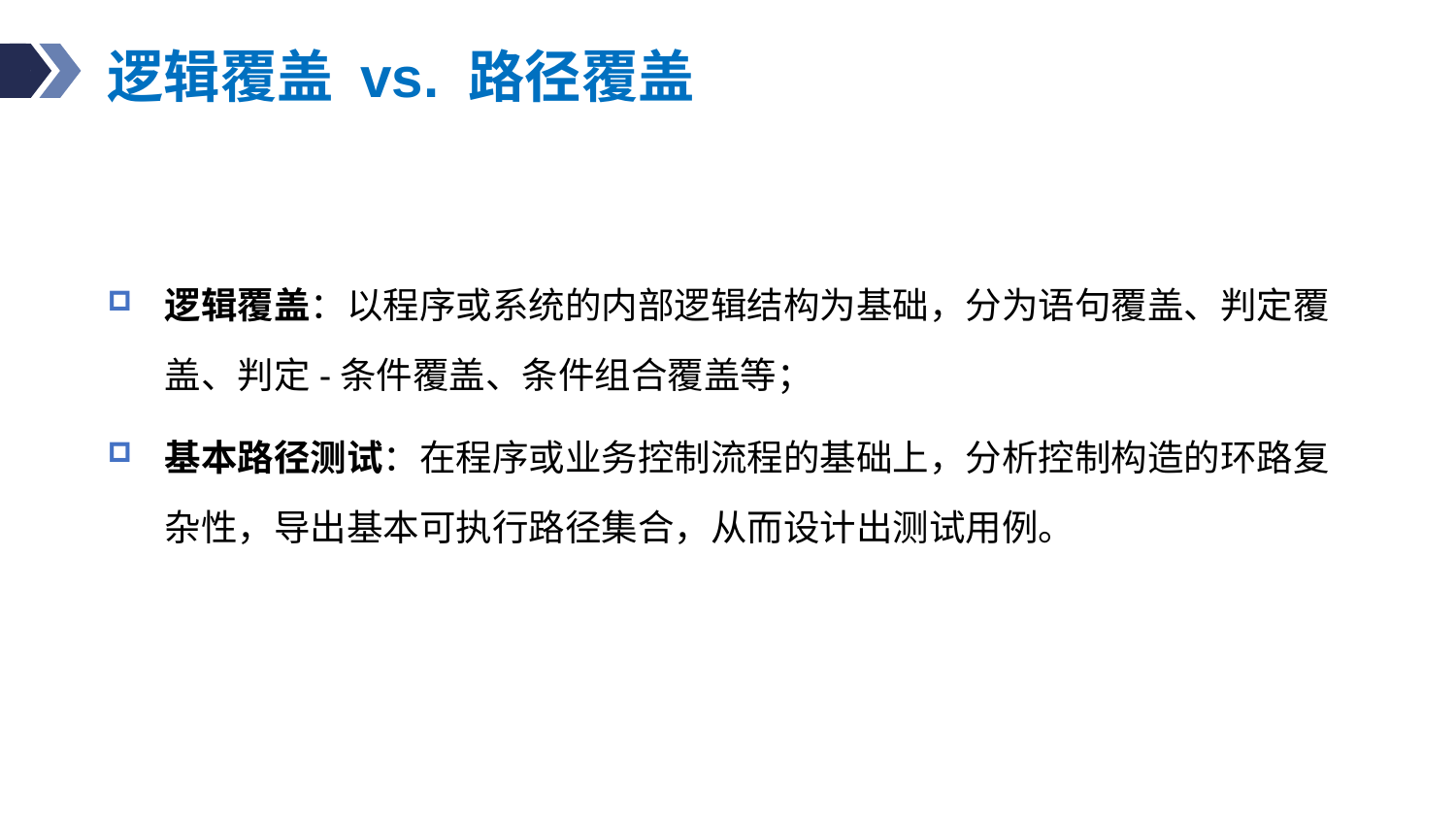

# 逻辑覆盖 vs. 路径覆盖
逻辑覆盖：以程序或系统的内部逻辑结构为基础，分为语句覆盖、判定覆盖、判定-条件覆盖、条件组合覆盖等；
基本路径测试：在程序或业务控制流程的基础上，分析控制构造的环路复杂性，导出基本可执行路径集合，从而设计出测试用例。